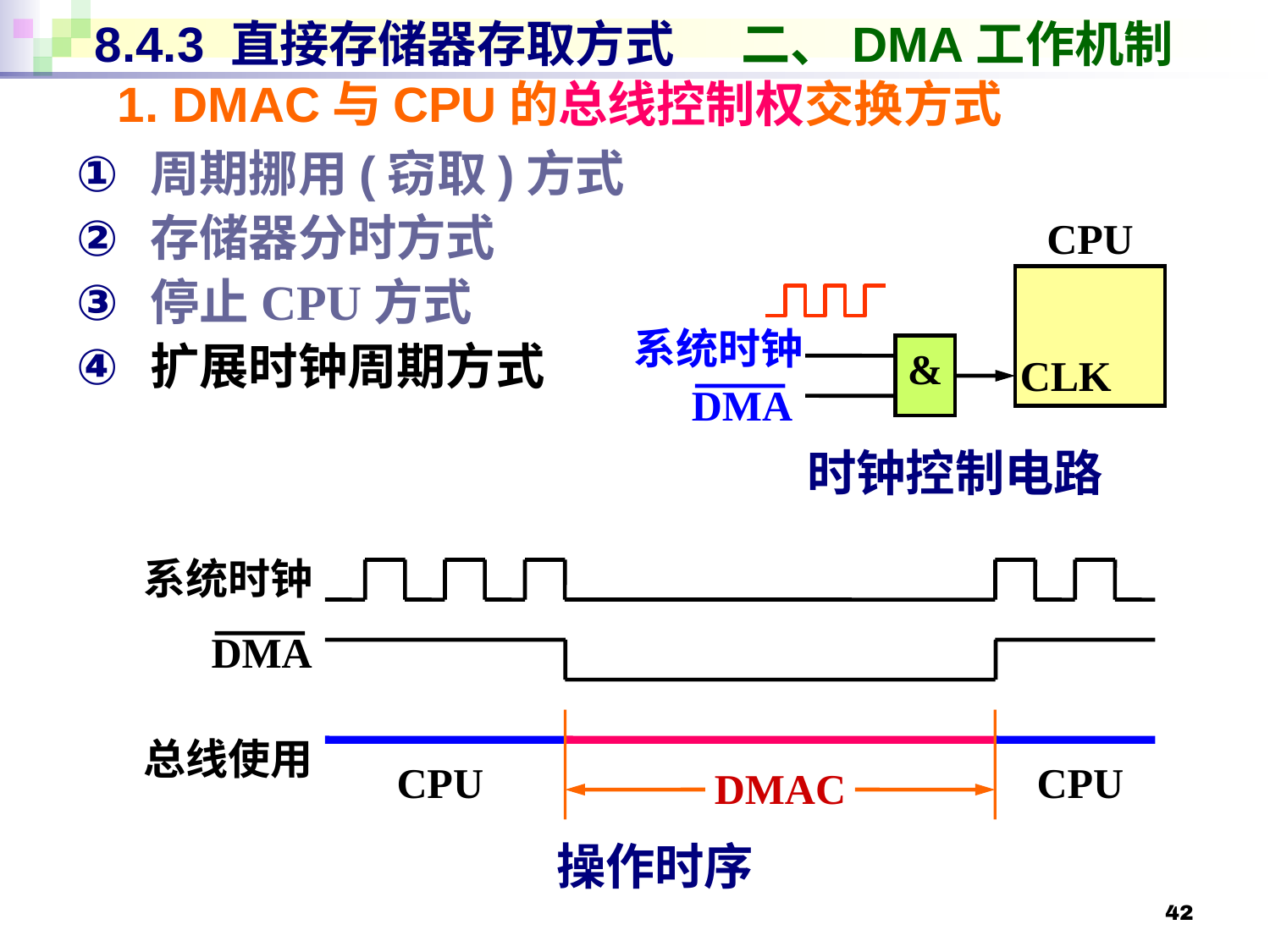

# 8.4.3 直接存储器存取方式      二、DMA工作机制
1. DMAC与CPU的总线控制权交换方式
周期挪用(窃取)方式
存储器分时方式
停止CPU方式
扩展时钟周期方式
CPU
CLK

系统时钟
&

DMA

时钟控制电路
系统时钟

DMA

总线使用

CPU
CPU
DMAC

操作时序
42